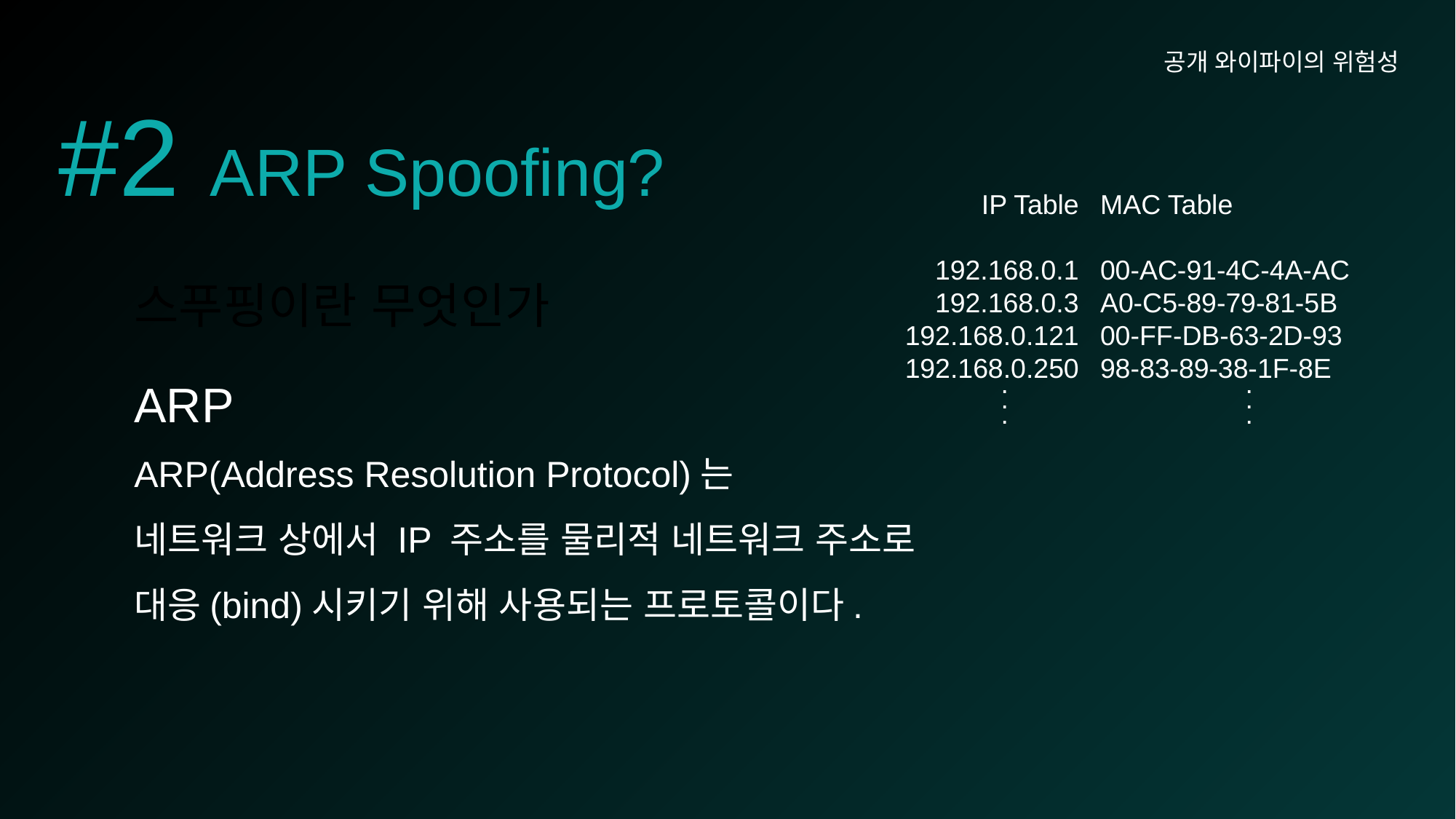

공개 와이파이의 위험성
# #2 ARP Spoofing?
IP Table

192.168.0.1
192.168.0.3
192.168.0.121
192.168.0.250
              .
              .
              .
MAC Table

00-AC-91-4C-4A-AC
A0-C5-89-79-81-5B
00-FF-DB-63-2D-93
98-83-89-38-1F-8E
                   .
                   .
                   .
스푸핑이란 무엇인가
ARP
ARP(Address Resolution Protocol)는
네트워크 상에서 IP 주소를 물리적 네트워크 주소로
대응(bind)시키기 위해 사용되는 프로토콜이다.